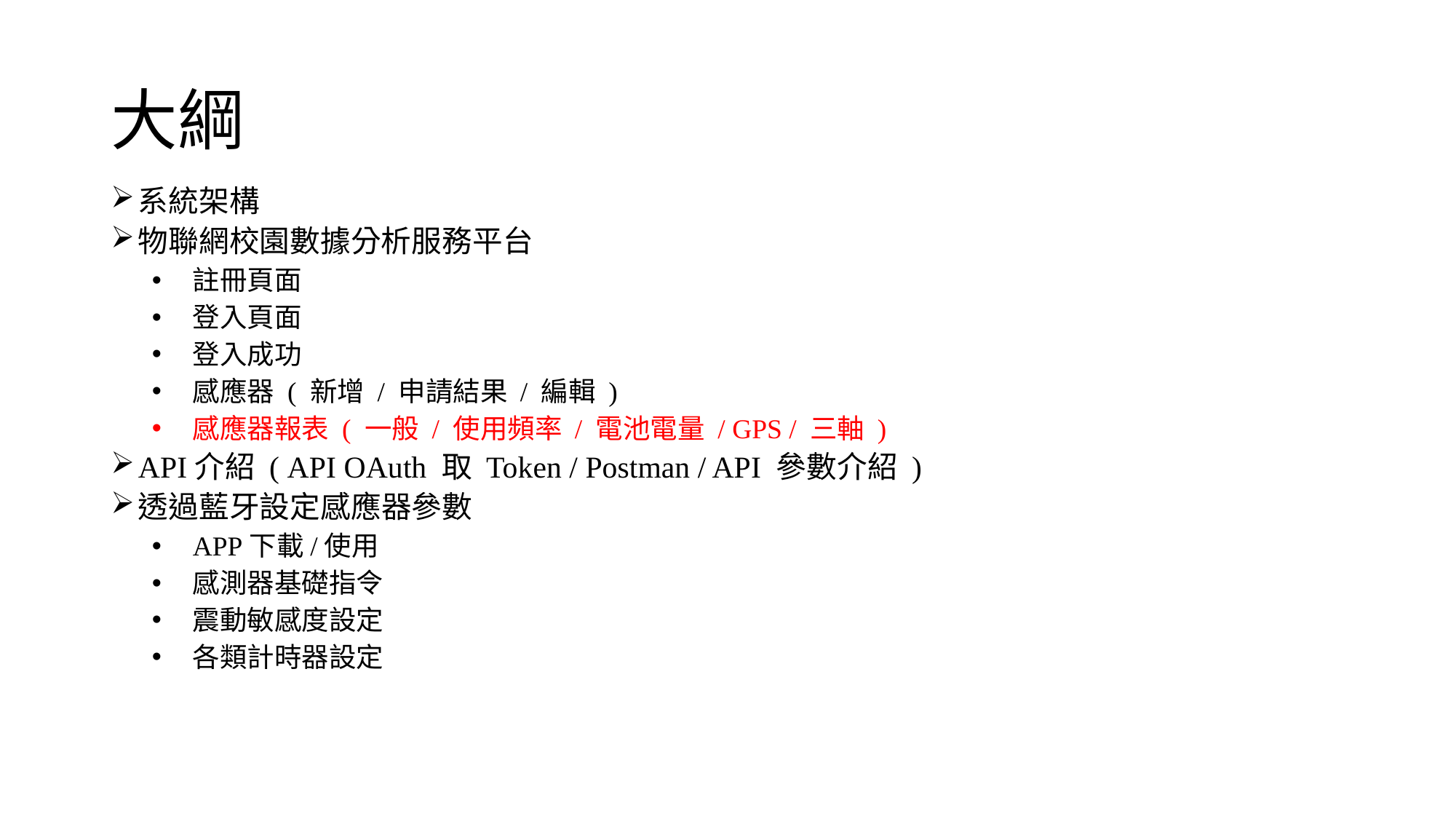

# 大綱
系統架構
物聯網校園數據分析服務平台
註冊頁面
登入頁面
登入成功
感應器 ( 新增 / 申請結果 / 編輯 )
感應器報表 ( 一般 / 使用頻率 / 電池電量 / GPS / 三軸 )
API介紹 ( API OAuth 取 Token / Postman / API 參數介紹 )
透過藍牙設定感應器參數
APP下載/使用
感測器基礎指令
震動敏感度設定
各類計時器設定